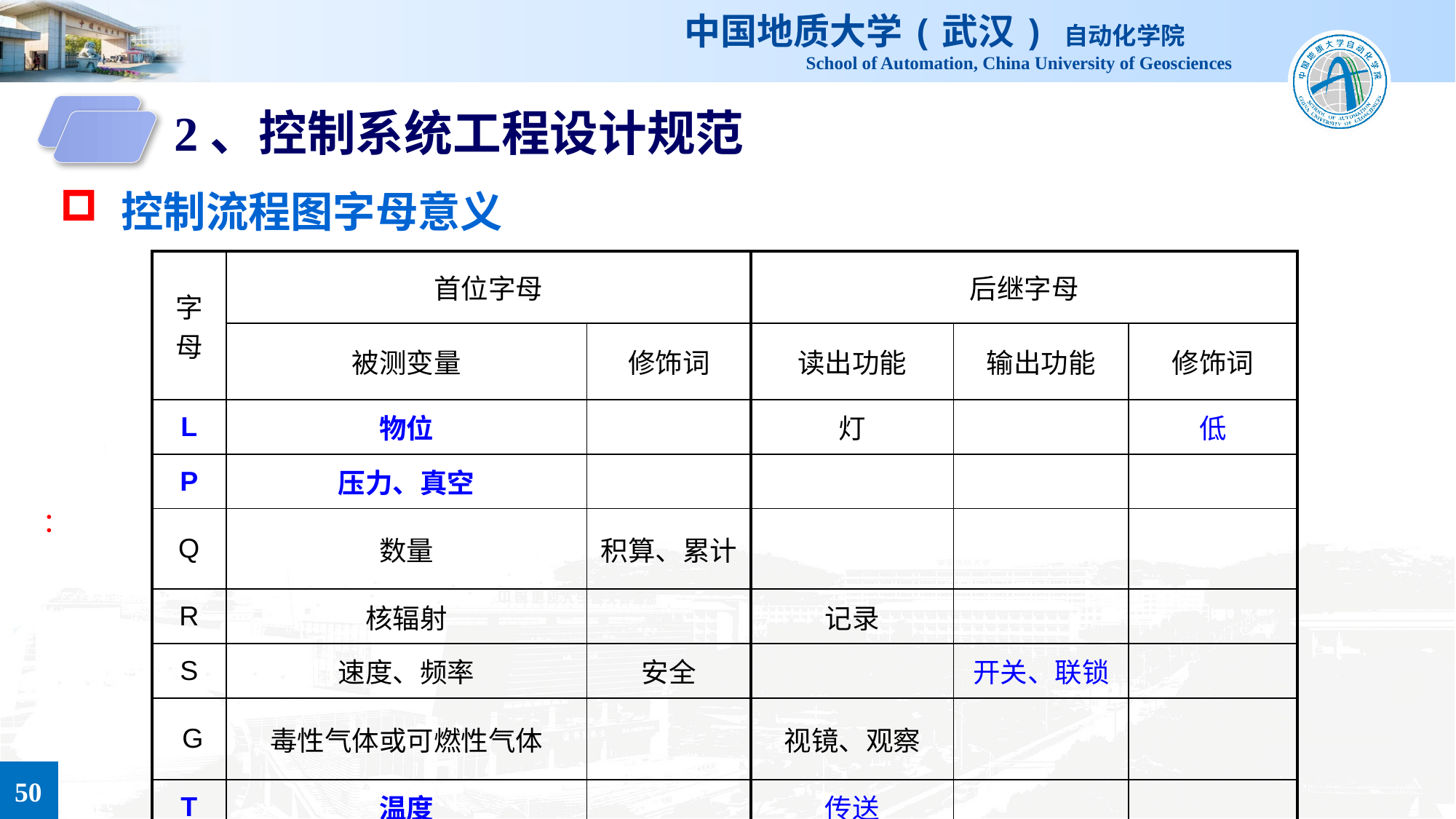

2、控制系统工程设计规范
控制流程图字母意义
| 字母 | 首位字母 |  | 后继字母 |  |  |
| --- | --- | --- | --- | --- | --- |
|  | 被测变量 | 修饰词 | 读出功能 | 输出功能 | 修饰词 |
| L | 物位 |  | 灯 |  | 低 |
| P | 压力、真空 |  |  |  |  |
| Q | 数量 | 积算、累计 |  |  |  |
| R | 核辐射 |  | 记录 |  |  |
| S | 速度、频率 | 安全 |  | 开关、联锁 |  |
| G | 毒性气体或可燃性气体 |  | 视镜、观察 |  |  |
| T | 温度 |  | 传送 |  |  |
：
50